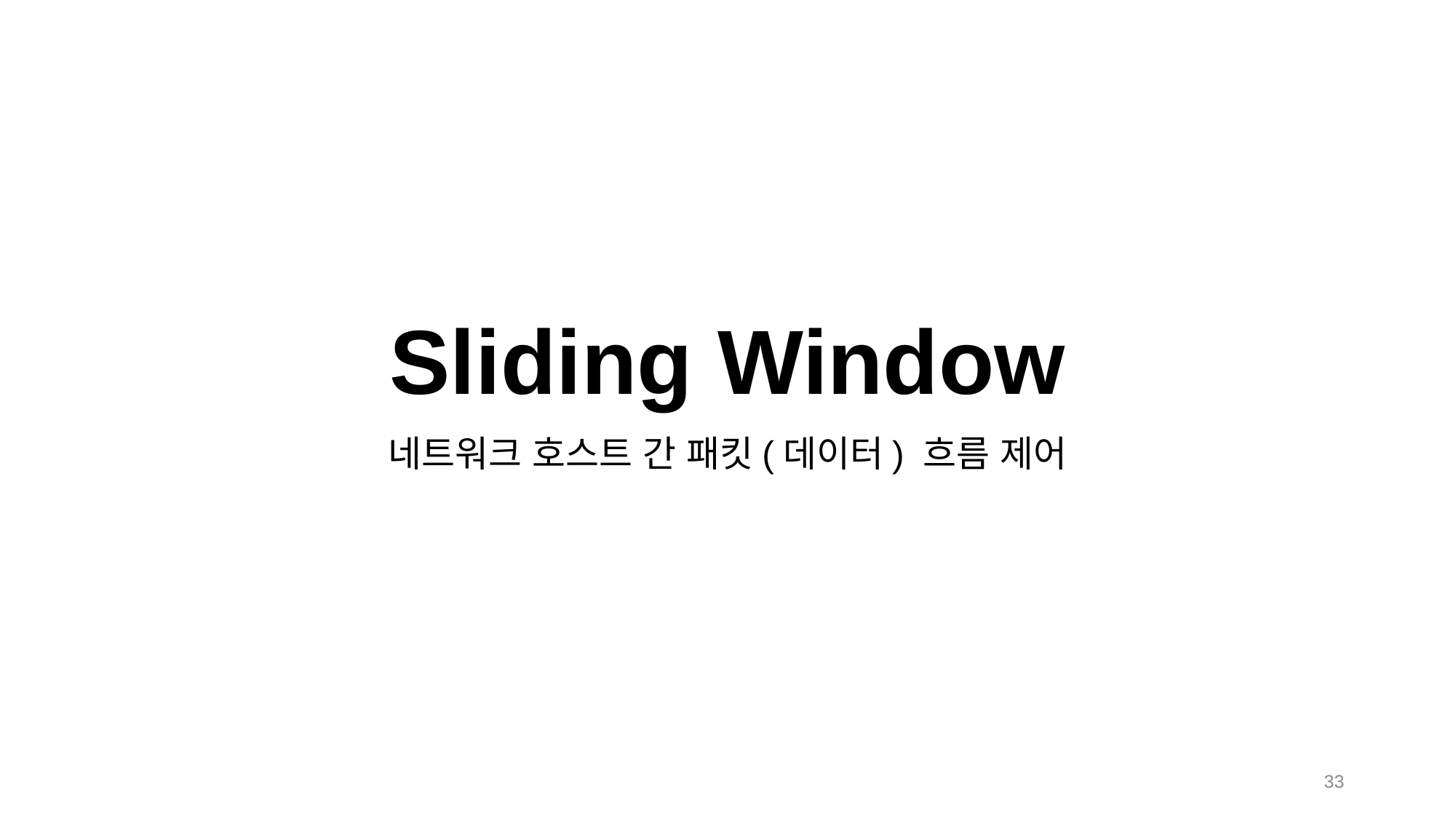

# Sliding Window
네트워크 호스트 간 패킷(데이터) 흐름 제어
33